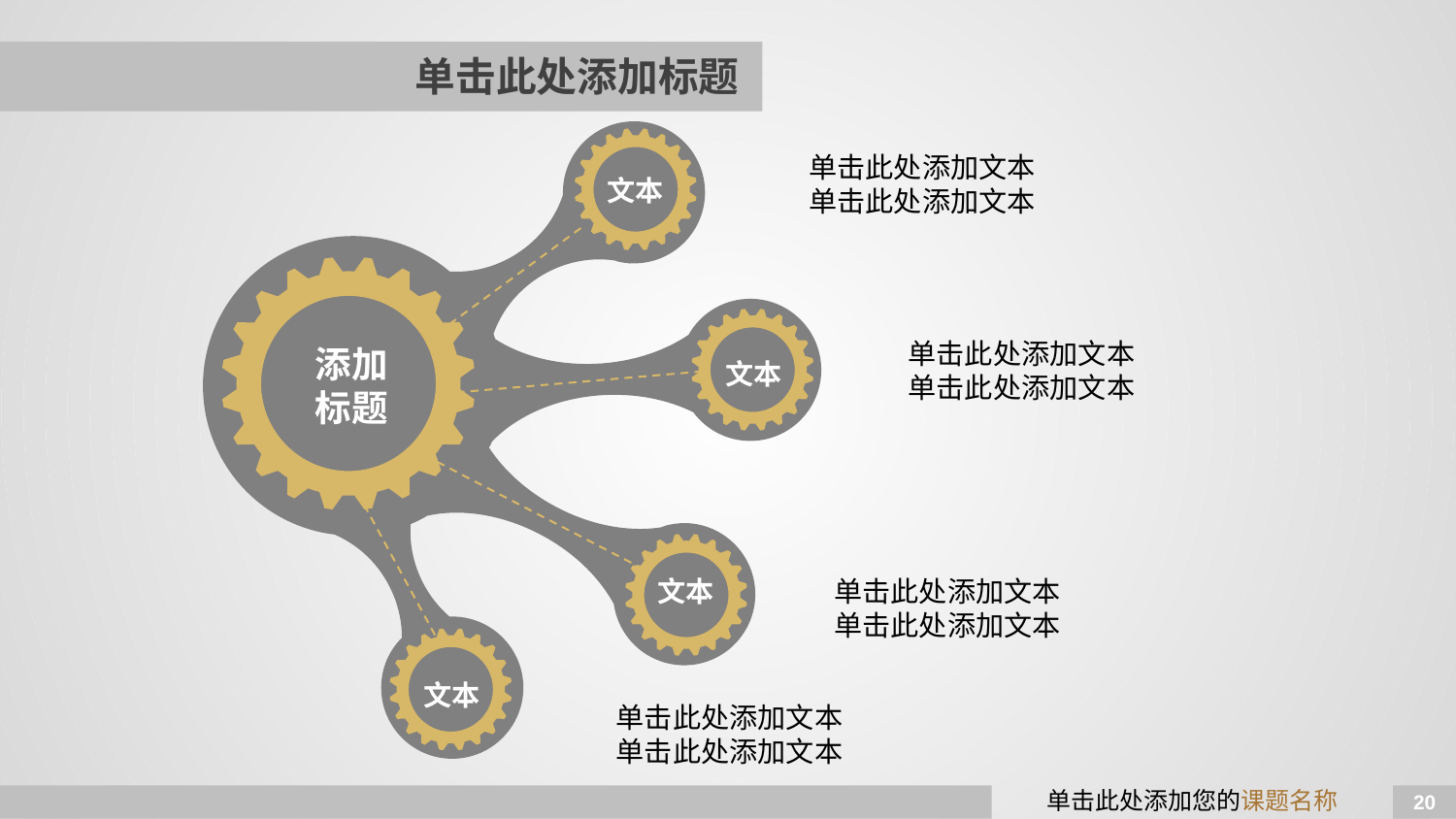

# 单击此处添加标题

单击此处添加文本
单击此处添加文本
文本

单击此处添加文本
单击此处添加文本
添加
标题
文本

单击此处添加文本
单击此处添加文本
文本

文本
单击此处添加文本
单击此处添加文本